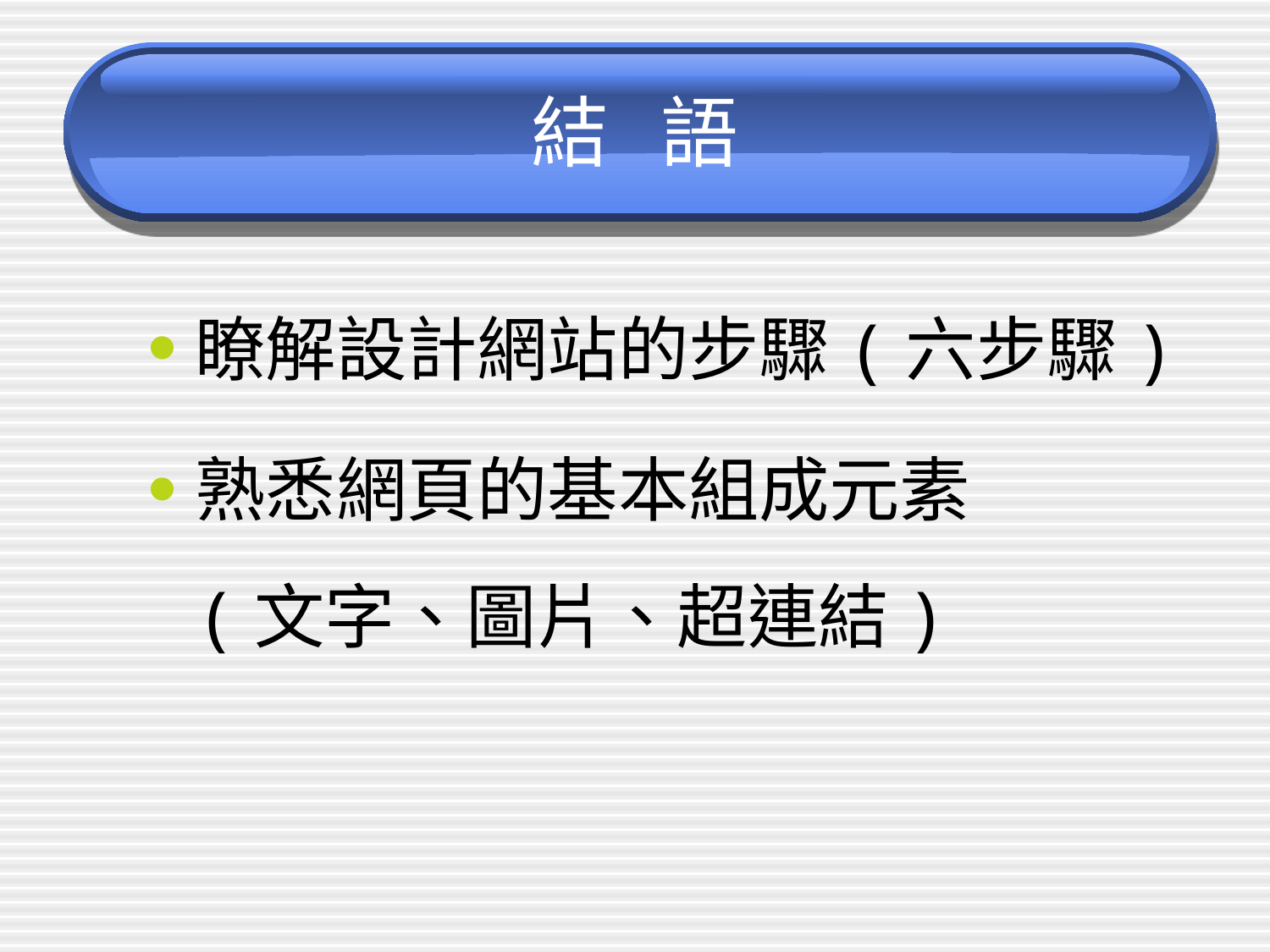

# 結   語
瞭解設計網站的步驟(六步驟)
熟悉網頁的基本組成元素
(文字、圖片、超連結)